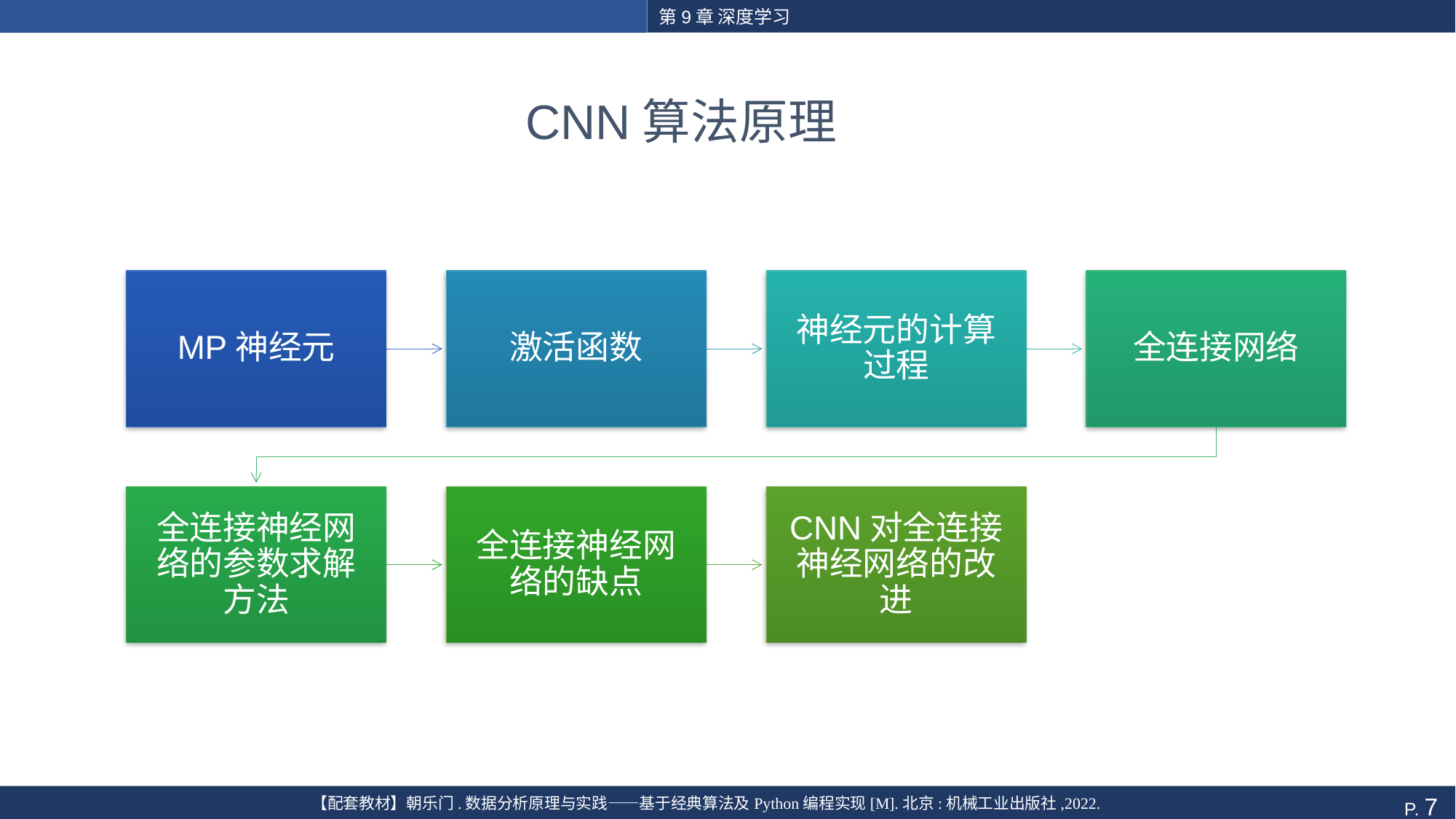

第9章 深度学习
# CNN算法原理

MP神经元

激活函数

神经元的计算过程

全连接网络

全连接神经网络的参数求解方法

全连接神经网络的缺点
CNN对全连接神经网络的改进